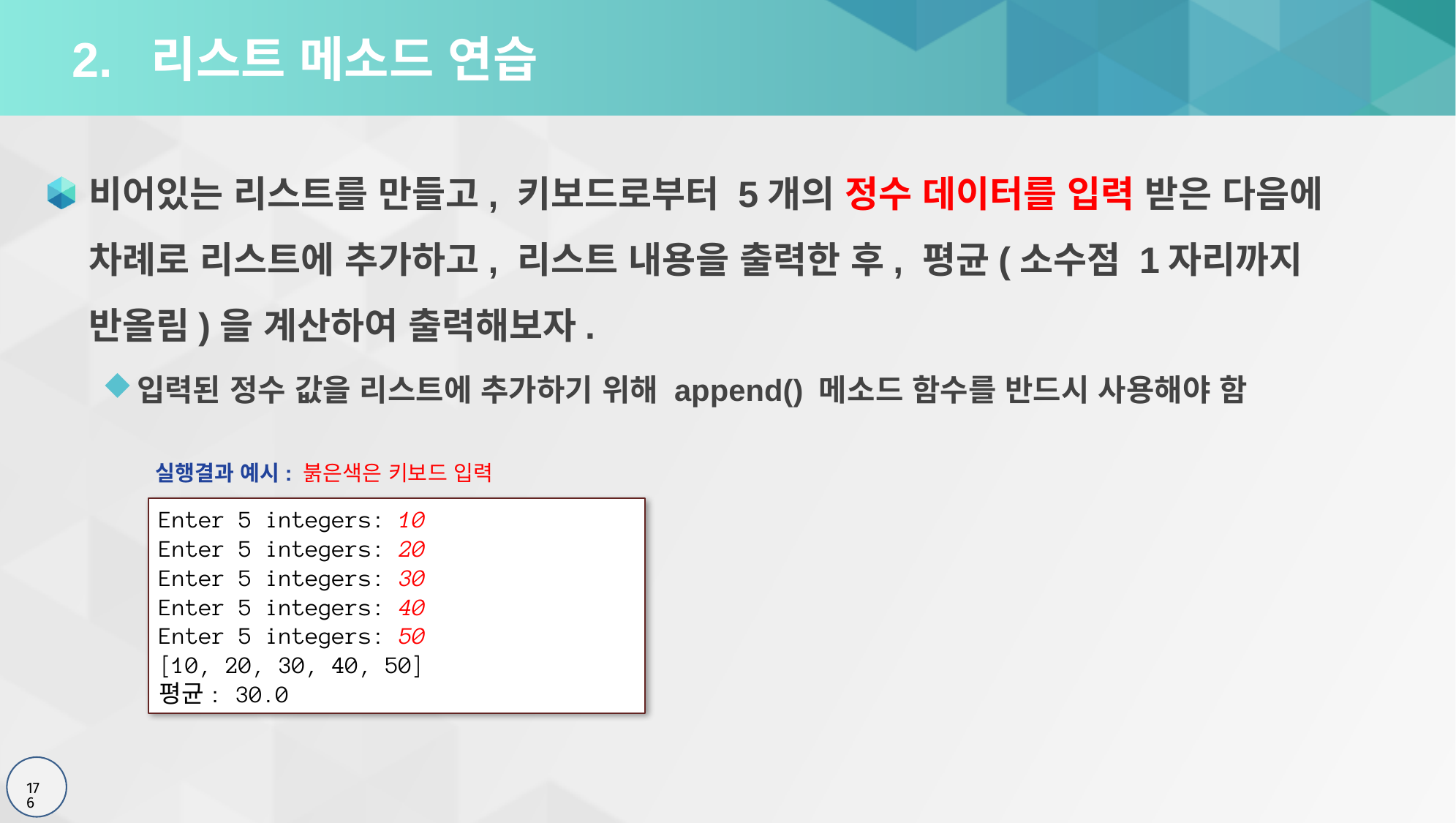

# 2.  리스트 메소드 연습
비어있는 리스트를 만들고, 키보드로부터 5개의 정수 데이터를 입력 받은 다음에 차례로 리스트에 추가하고, 리스트 내용을 출력한 후, 평균(소수점 1자리까지 반올림)을 계산하여 출력해보자.
입력된 정수 값을 리스트에 추가하기 위해 append() 메소드 함수를 반드시 사용해야 함

실행결과 예시: 붉은색은 키보드 입력
Enter 5 integers: 10
Enter 5 integers: 20
Enter 5 integers: 30
Enter 5 integers: 40
Enter 5 integers: 50
[10, 20, 30, 40, 50]
평균: 30.0